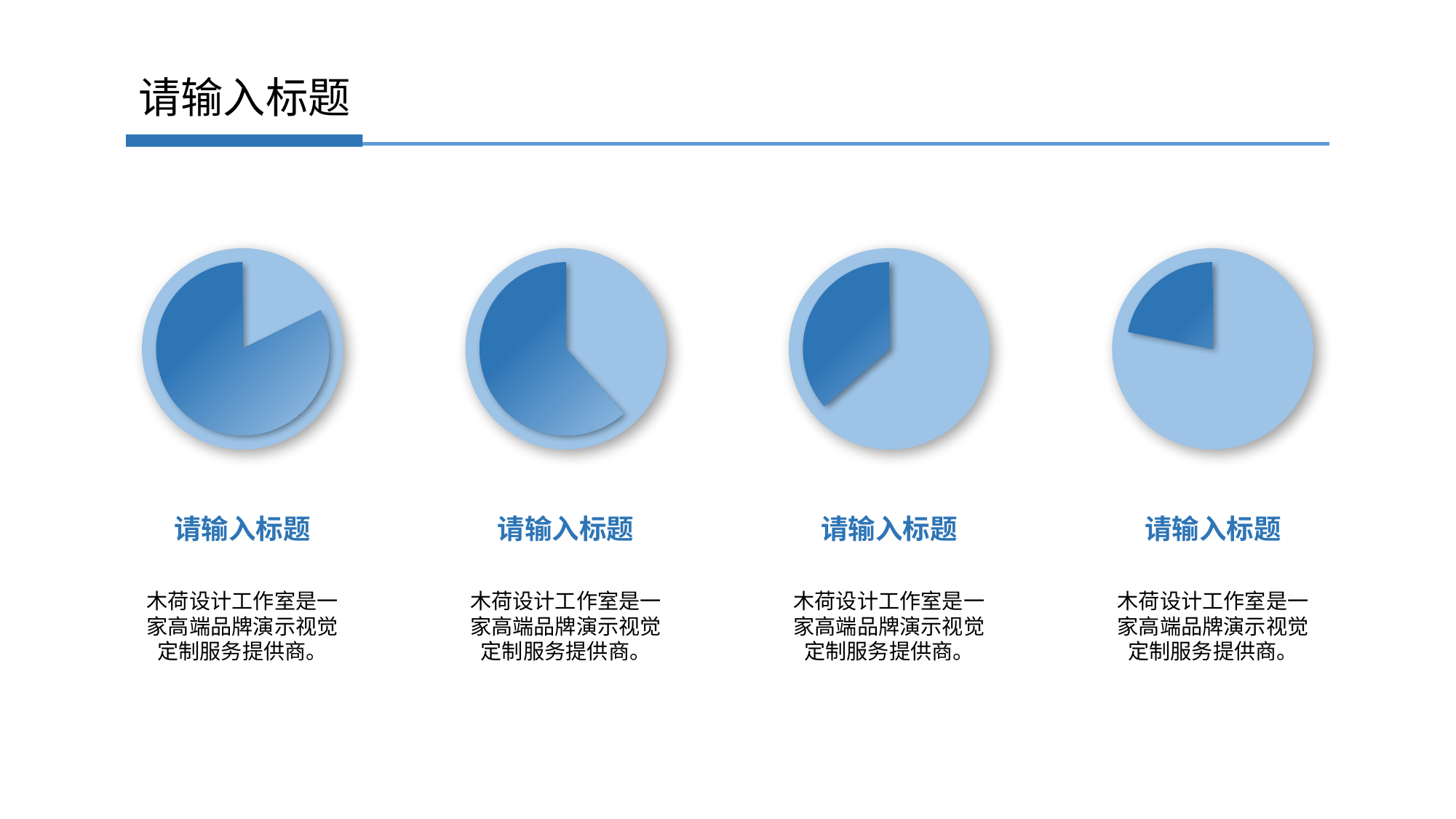

请输入标题

请输入标题
木荷设计工作室是一家高端品牌演示视觉定制服务提供商。
请输入标题
木荷设计工作室是一家高端品牌演示视觉定制服务提供商。
请输入标题
木荷设计工作室是一家高端品牌演示视觉定制服务提供商。
请输入标题
木荷设计工作室是一家高端品牌演示视觉定制服务提供商。